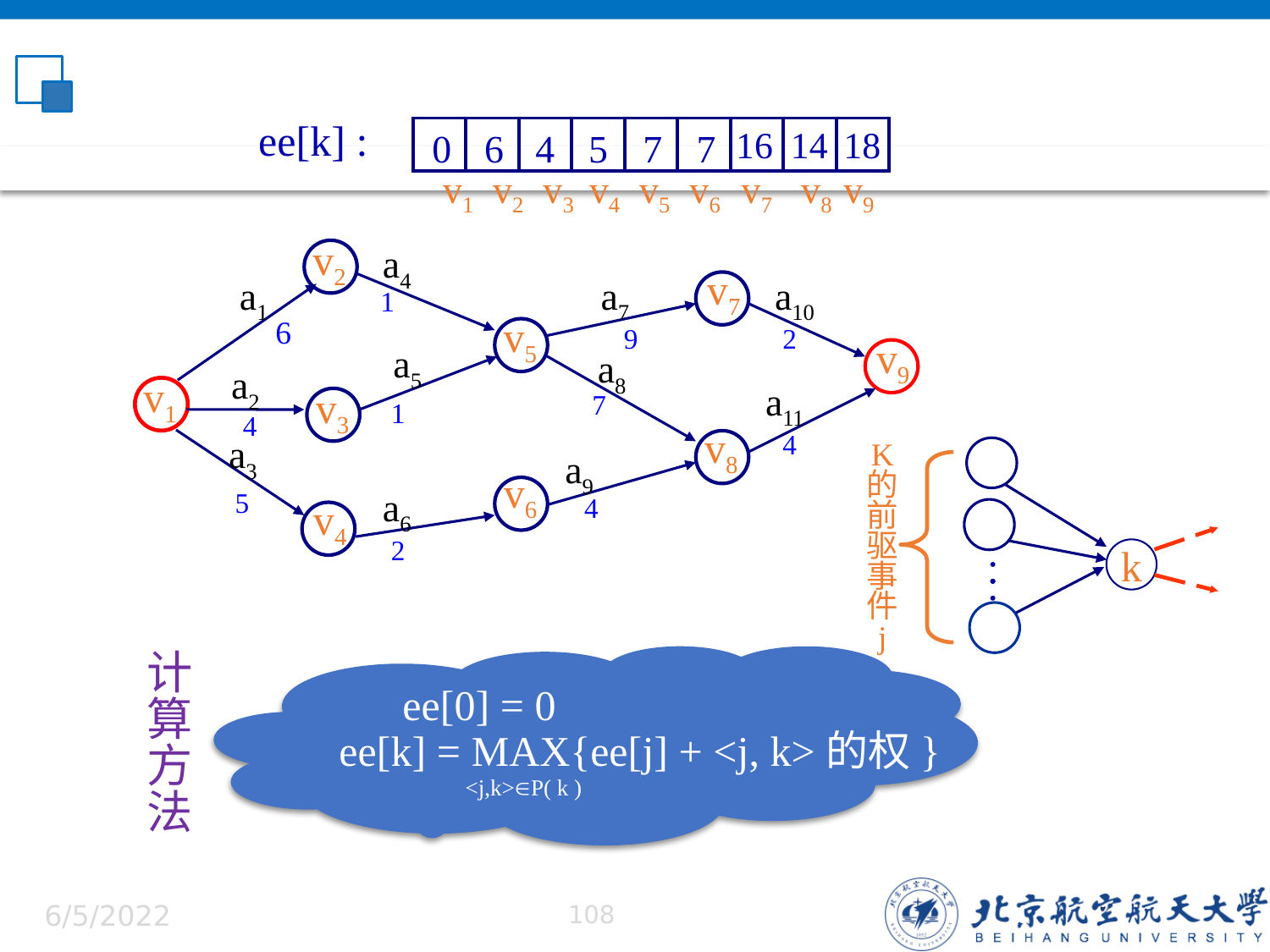

ee[k] :

v1  v2  v3  v4  v5  v6   v7   v8  v9
16
14
18
0
6
4
5
7
7
v2
a4

v7
a1
a7
a10

1

v5
6
9
2

v9
a5
a8

a2

v1
a11
v3

7

1
4

v8
4
a3

a9
v6

a6

5
4
v4

2
K
的
前
驱
事
件
j

:
:
k

计
算
方
法

     ee[0] = 0
      ee[k] = MAX{ee[j] + <j, k>的权}
<j,k>∈P( k )
6/5/2022
108